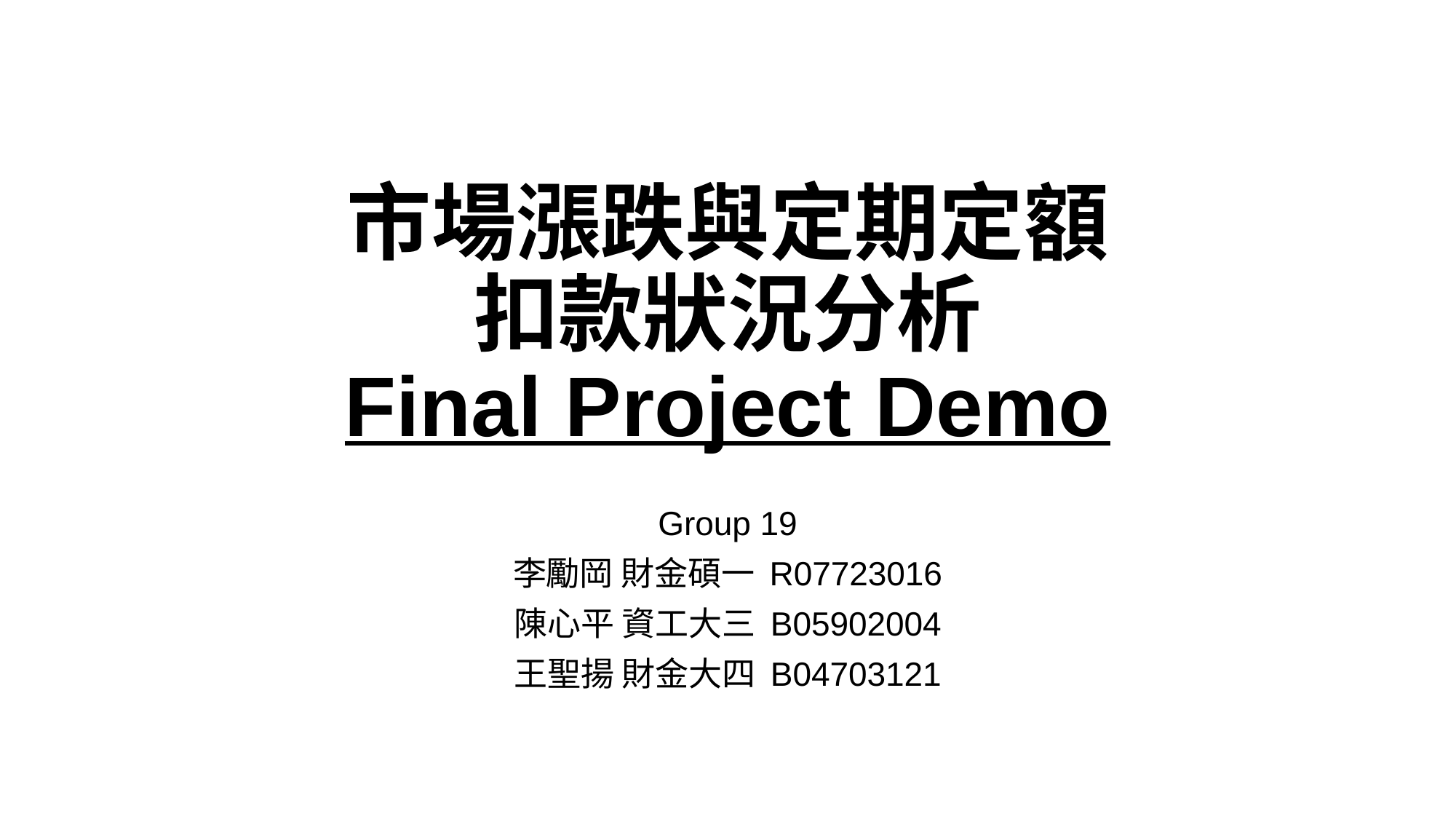

# 市場漲跌與定期定額 扣款狀況分析 Final Project Demo
Group 19
李勵岡 財金碩一 R07723016
陳心平 資工大三 B05902004
王聖揚 財金大四 B04703121